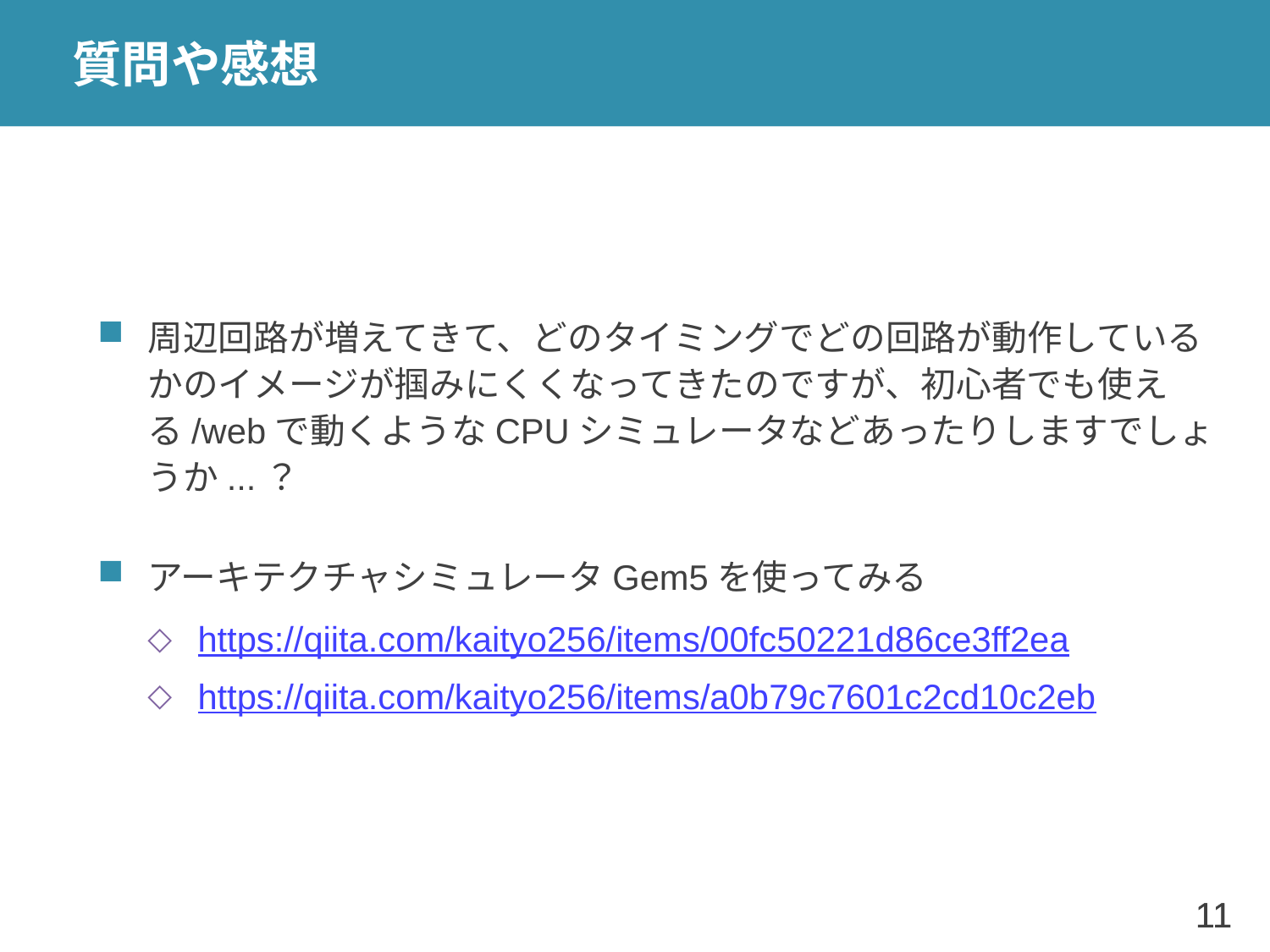

# 質問や感想

周辺回路が増えてきて、どのタイミングでどの回路が動作しているかのイメージが掴みにくくなってきたのですが、初心者でも使える/webで動くようなCPUシミュレータなどあったりしますでしょうか...？
アーキテクチャシミュレータGem5を使ってみる
https://qiita.com/kaityo256/items/00fc50221d86ce3ff2ea
https://qiita.com/kaityo256/items/a0b79c7601c2cd10c2eb